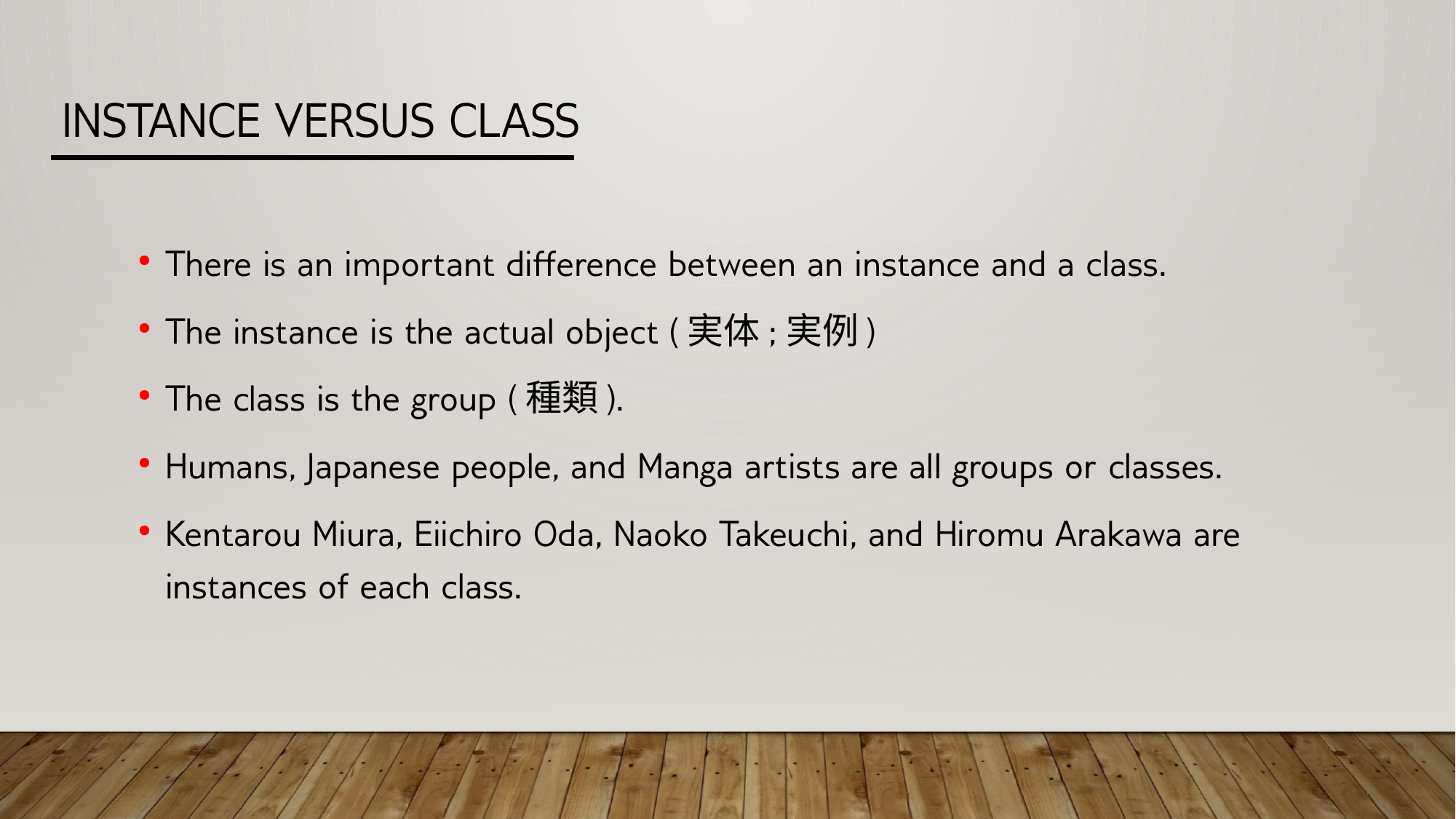

Instance versus Class
There is an important difference between an instance and a class.
The instance is the actual object (実体;実例)
The class is the group (種類).
Humans, Japanese people, and Manga artists are all groups or classes.
Kentarou Miura, Eiichiro Oda, Naoko Takeuchi, and Hiromu Arakawa are instances of each class.